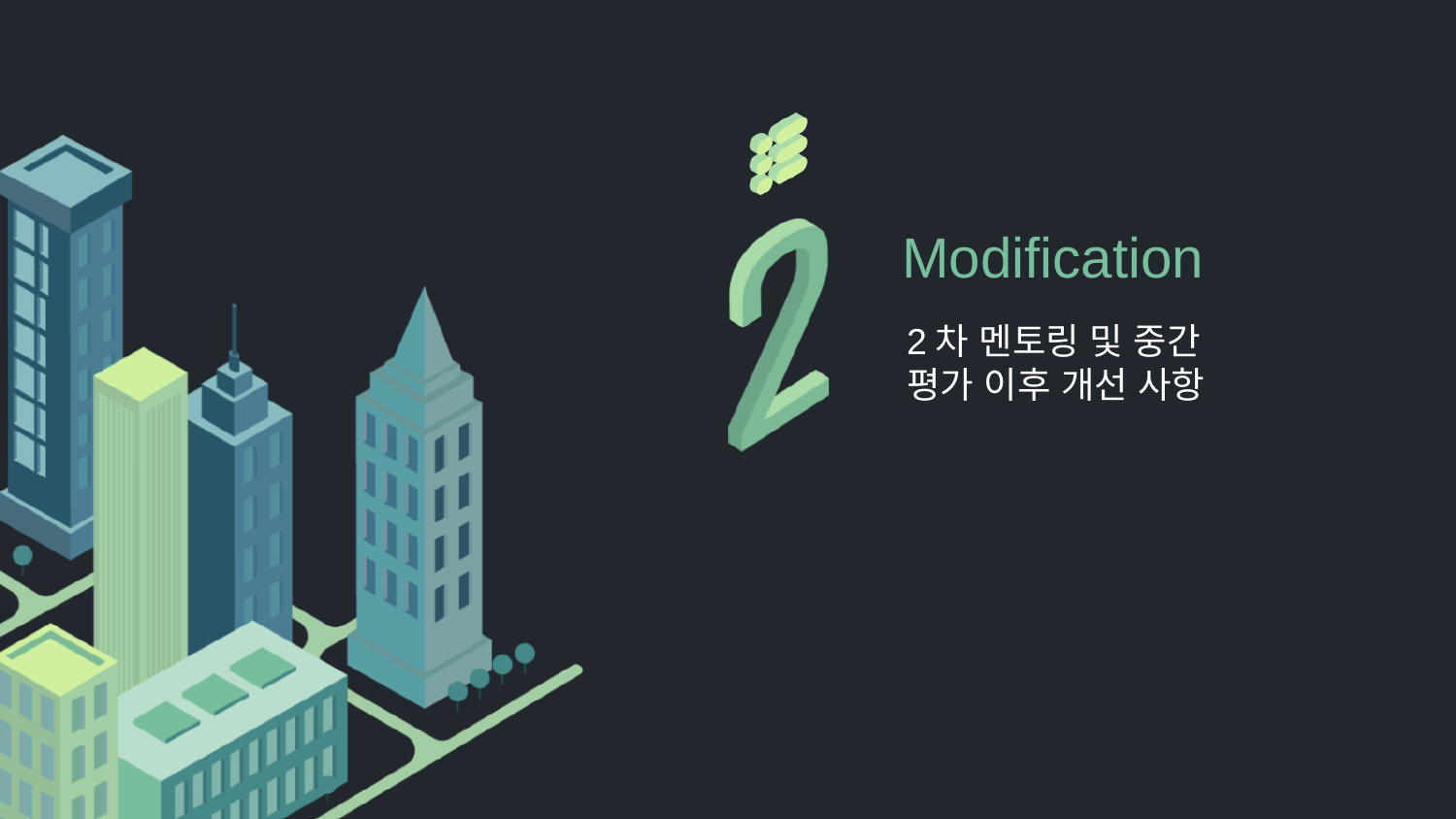

Modification
2차 멘토링 및 중간 평가 이후 개선 사항